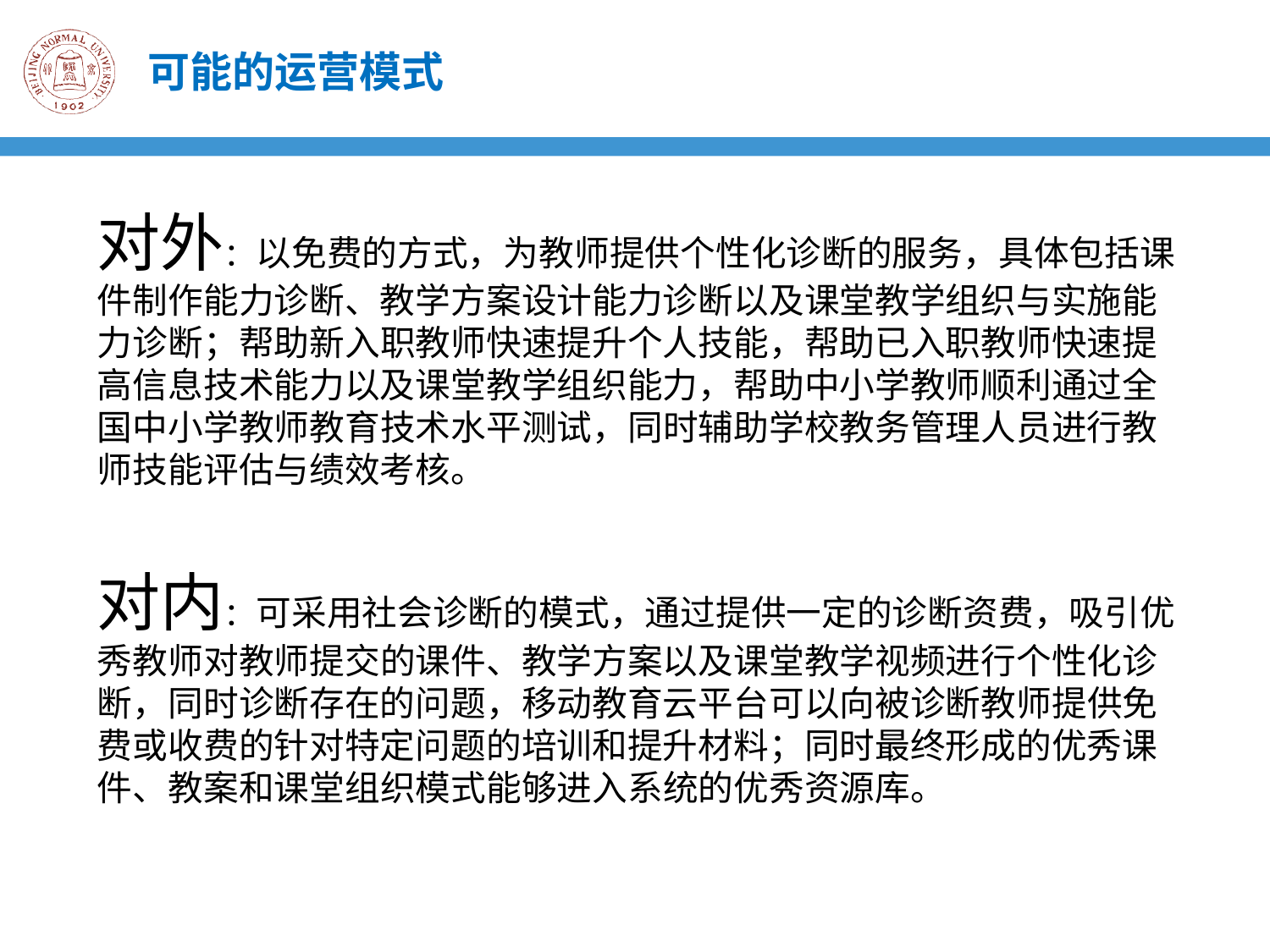

可能的运营模式
对外：以免费的方式，为教师提供个性化诊断的服务，具体包括课件制作能力诊断、教学方案设计能力诊断以及课堂教学组织与实施能力诊断；帮助新入职教师快速提升个人技能，帮助已入职教师快速提高信息技术能力以及课堂教学组织能力，帮助中小学教师顺利通过全国中小学教师教育技术水平测试，同时辅助学校教务管理人员进行教师技能评估与绩效考核。
对内：可采用社会诊断的模式，通过提供一定的诊断资费，吸引优秀教师对教师提交的课件、教学方案以及课堂教学视频进行个性化诊断，同时诊断存在的问题，移动教育云平台可以向被诊断教师提供免费或收费的针对特定问题的培训和提升材料；同时最终形成的优秀课件、教案和课堂组织模式能够进入系统的优秀资源库。